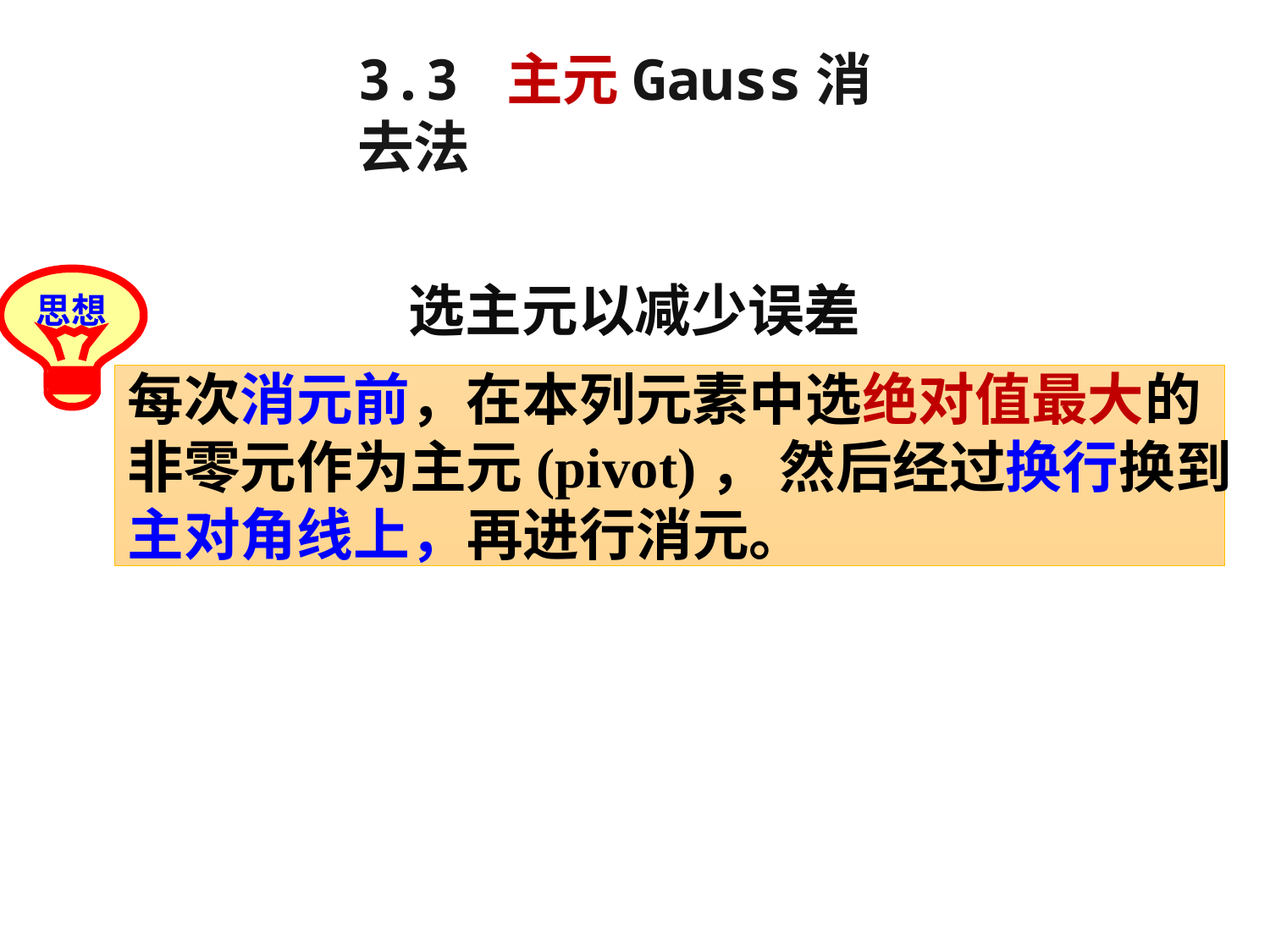

3.3 主元Gauss消去法
思想
选主元以减少误差
每次消元前，在本列元素中选绝对值最大的
非零元作为主元(pivot)， 然后经过换行换到
主对角线上，再进行消元。